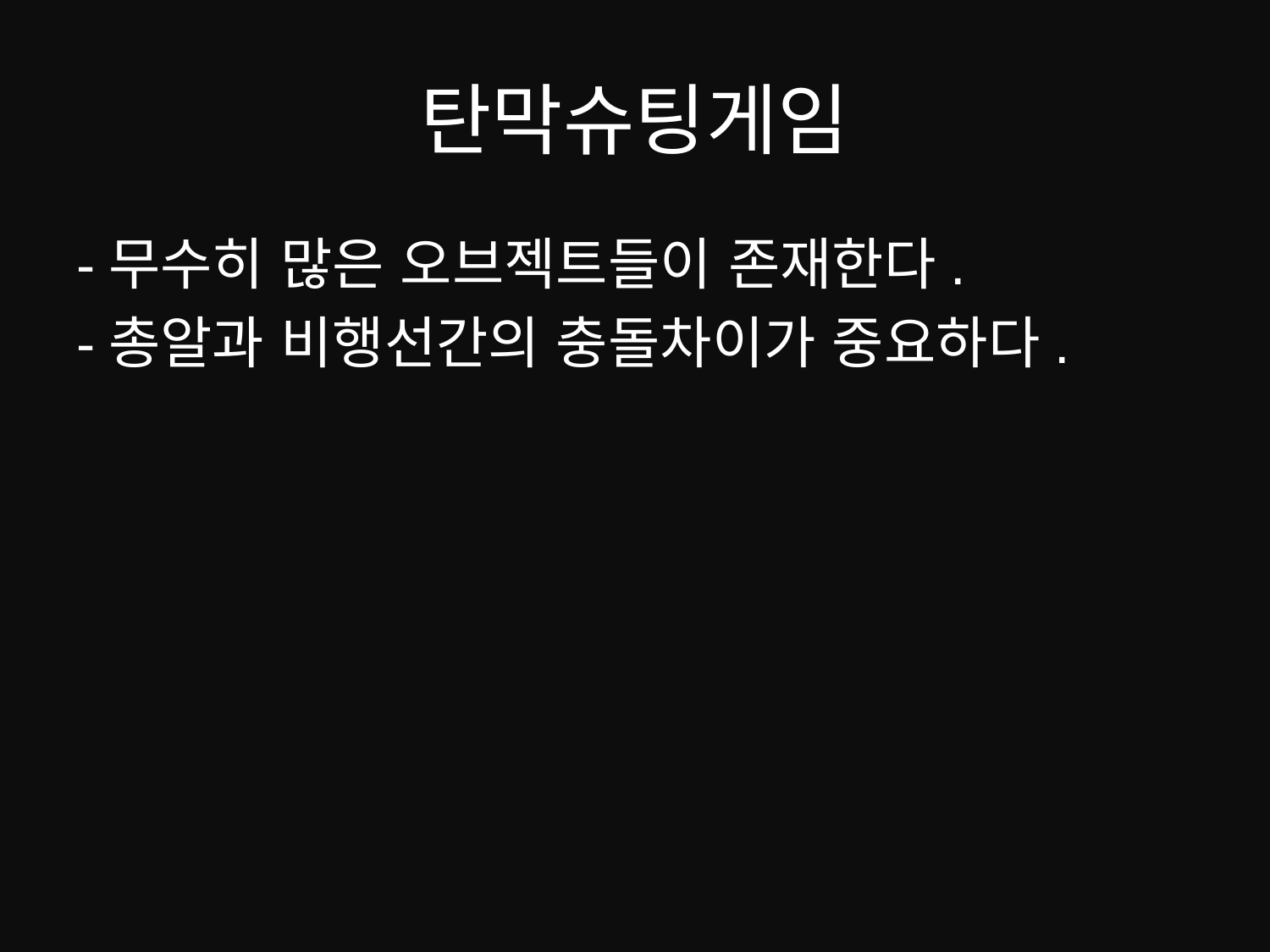

# 탄막슈팅게임
-무수히 많은 오브젝트들이 존재한다.
-총알과 비행선간의 충돌차이가 중요하다.